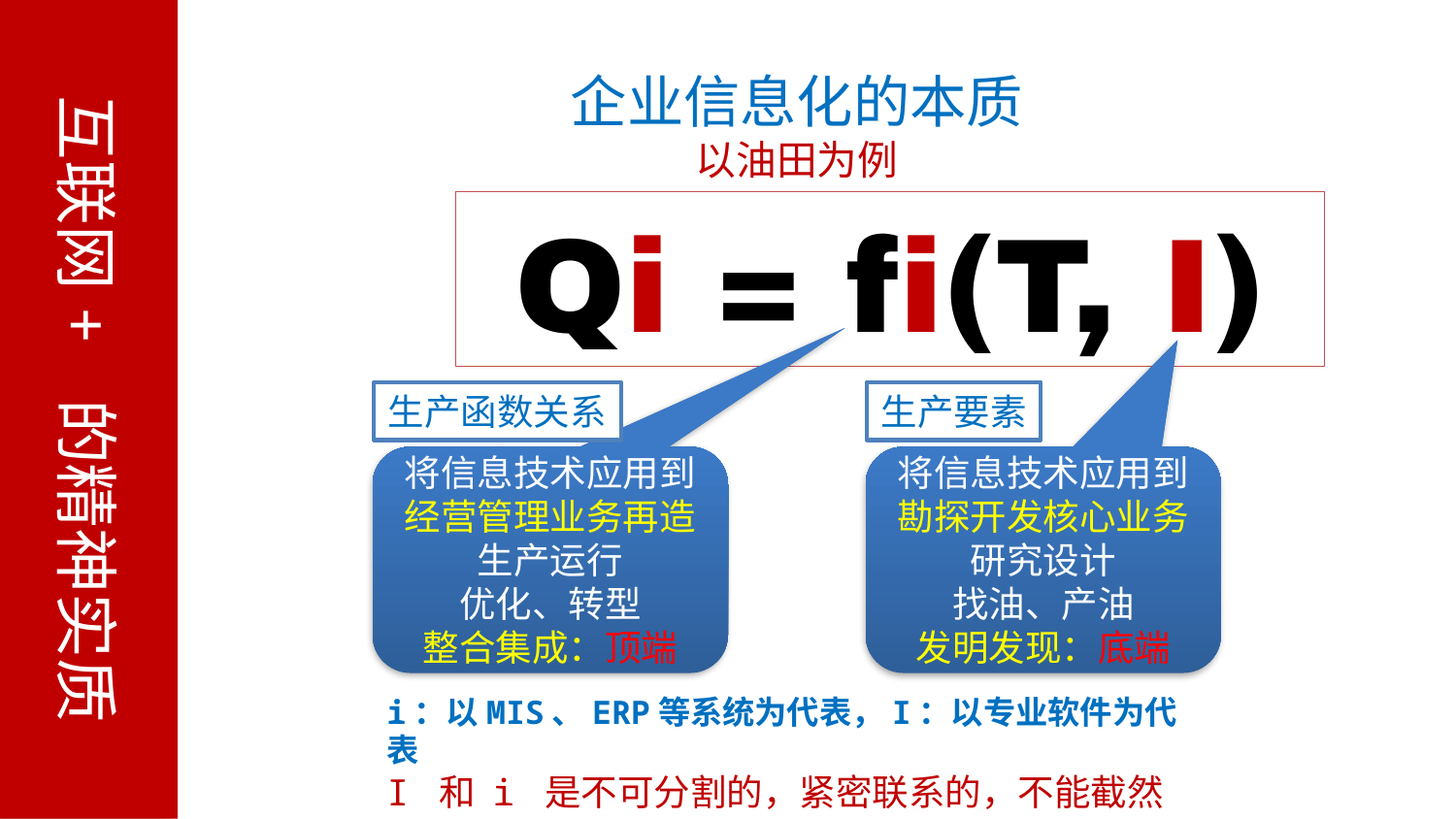

互联网+ 的精神实质
企业信息化的本质
以油田为例
 Qi = fi(T, I)
生产函数关系
生产要素
将信息技术应用到经营管理业务再造
生产运行
优化、转型
整合集成：顶端
将信息技术应用到勘探开发核心业务
研究设计
找油、产油
发明发现：底端
i：以MIS、ERP等系统为代表，I：以专业软件为代表
I 和 i 是不可分割的，紧密联系的，不能截然分开